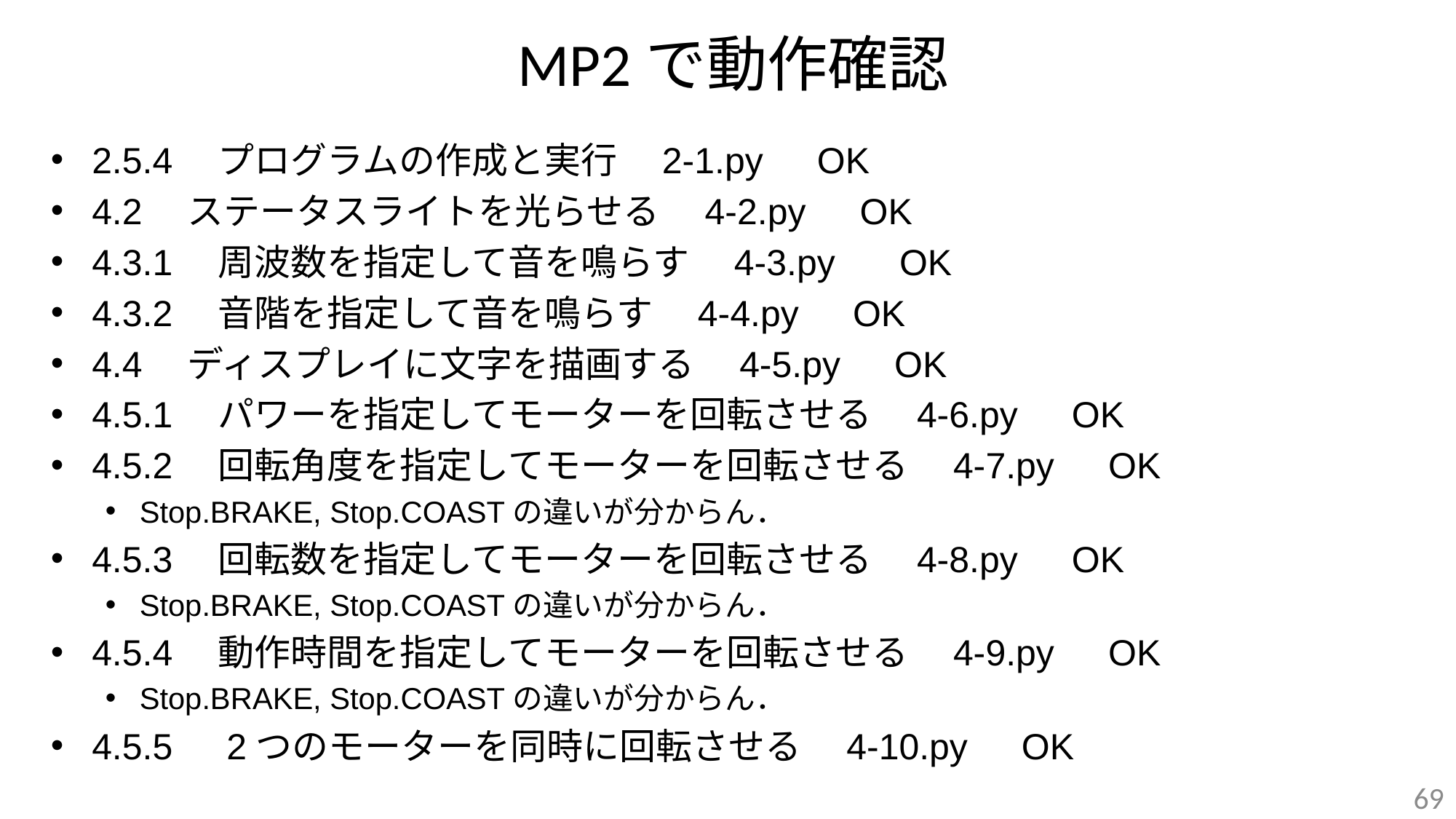

# MP2で動作確認
2.5.4　プログラムの作成と実行　2-1.py　OK
4.2　ステータスライトを光らせる　4-2.py　OK
4.3.1　周波数を指定して音を鳴らす　4-3.py 　OK
4.3.2　音階を指定して音を鳴らす　4-4.py　OK
4.4　ディスプレイに文字を描画する　4-5.py　OK
4.5.1　パワーを指定してモーターを回転させる　4-6.py　OK
4.5.2　回転角度を指定してモーターを回転させる　4-7.py　OK
Stop.BRAKE, Stop.COASTの違いが分からん．
4.5.3　回転数を指定してモーターを回転させる　4-8.py　OK
Stop.BRAKE, Stop.COASTの違いが分からん．
4.5.4　動作時間を指定してモーターを回転させる　4-9.py　OK
Stop.BRAKE, Stop.COASTの違いが分からん．
4.5.5　2つのモーターを同時に回転させる　4-10.py　OK
69